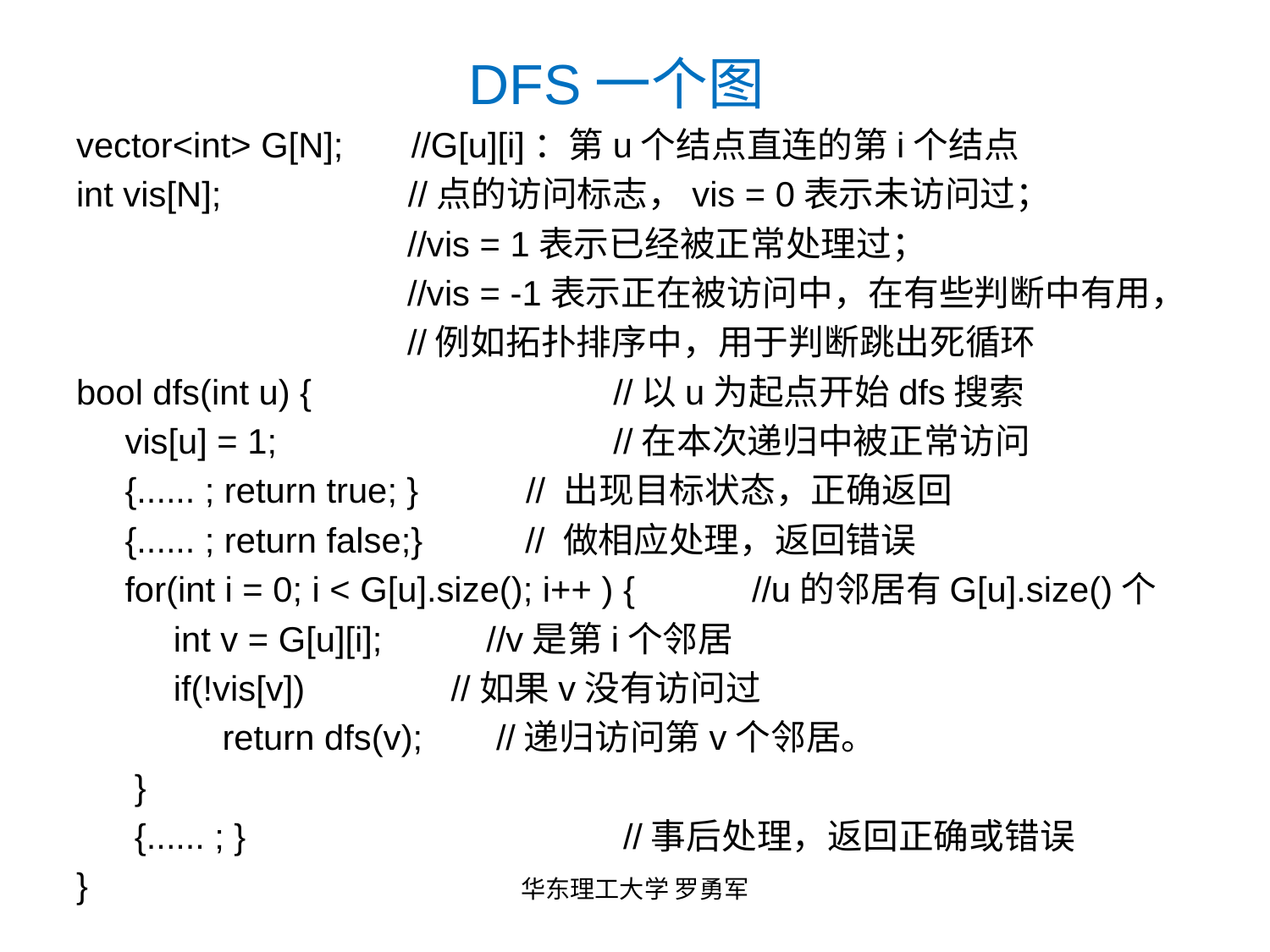

# DFS一个图
vector<int> G[N];       //G[u][i]：第u个结点直连的第i个结点
int vis[N];  	        //点的访问标志，vis = 0表示未访问过；
                                  //vis = 1表示已经被正常处理过；
                                  //vis = -1表示正在被访问中，在有些判断中有用，
                                  //例如拓扑排序中，用于判断跳出死循环
bool dfs(int u) { 			   //以u为起点开始dfs搜索
     vis[u] = 1;   			   //在本次递归中被正常访问
     {...... ; return true; }           // 出现目标状态，正确返回
     {...... ; return false;}	       // 做相应处理，返回错误
     for(int i = 0; i < G[u].size(); i++ ) {            //u的邻居有G[u].size()个
          int v = G[u][i]; 	   //v是第i个邻居
          if(!vis[v])               //如果v没有访问过
               return dfs(v);	    //递归访问第v个邻居。
      }
      {...... ; }      	    		    //事后处理，返回正确或错误
}

华东理工大学 罗勇军